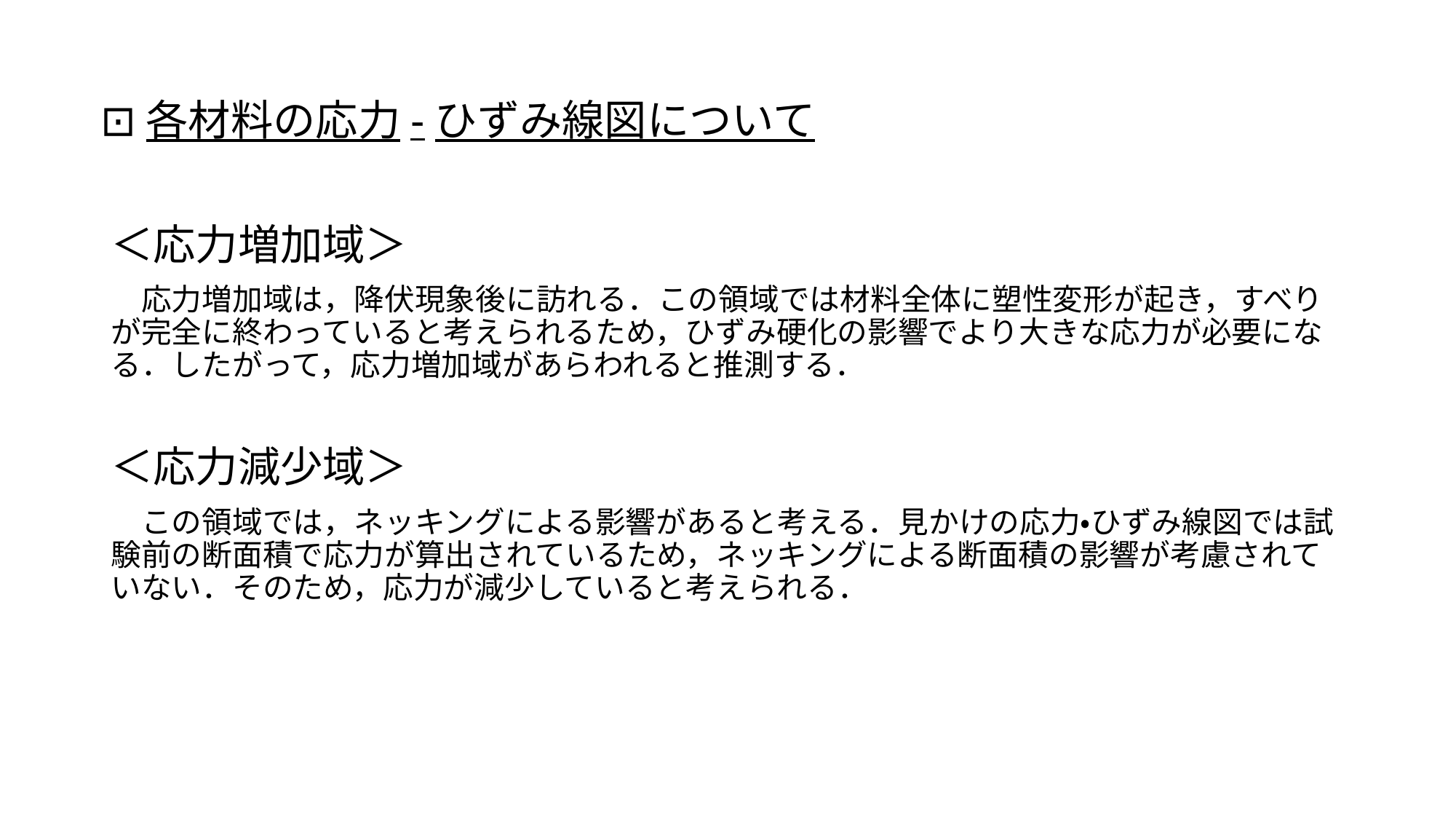

# ⊡各材料の応力-ひずみ線図について
＜応力増加域＞
　応力増加域は，降伏現象後に訪れる．この領域では材料全体に塑性変形が起き，すべりが完全に終わっていると考えられるため，ひずみ硬化の影響でより大きな応力が必要になる．したがって，応力増加域があらわれると推測する．

＜応力減少域＞
　この領域では，ネッキングによる影響があると考える．見かけの応力・ひずみ線図では試験前の断面積で応力が算出されているため，ネッキングによる断面積の影響が考慮されていない．そのため，応力が減少していると考えられる．